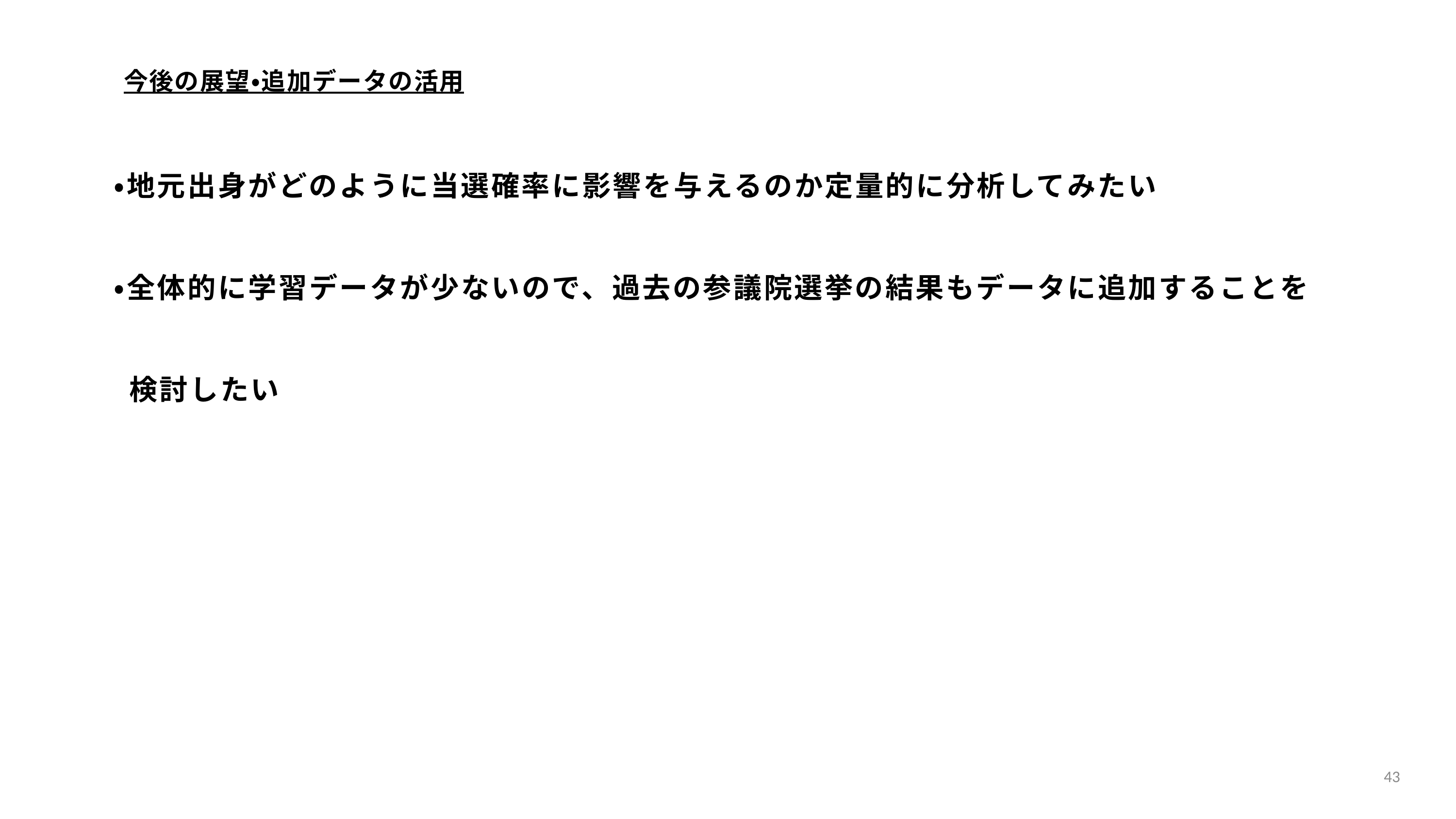

今後の展望・追加データの活用
・地元出身がどのように当選確率に影響を与えるのか定量的に分析してみたい
・全体的に学習データが少ないので、過去の参議院選挙の結果もデータに追加することを
 検討したい
43